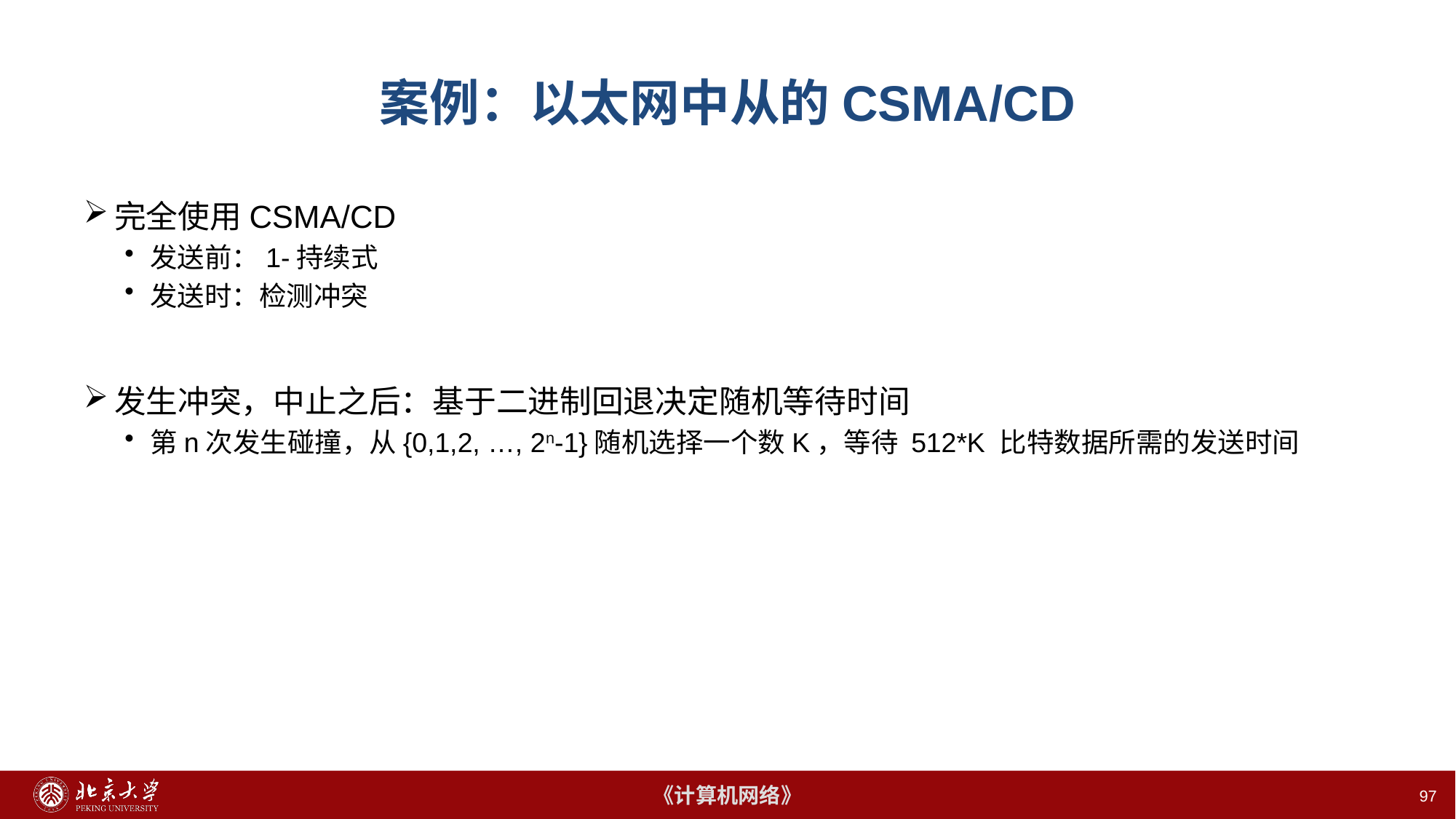

# 案例：以太网中从的CSMA/CD
完全使用CSMA/CD
发送前：1-持续式
发送时：检测冲突

发生冲突，中止之后：基于二进制回退决定随机等待时间
第n次发生碰撞，从{0,1,2, …, 2n-1}随机选择一个数K，等待 512*K 比特数据所需的发送时间
97